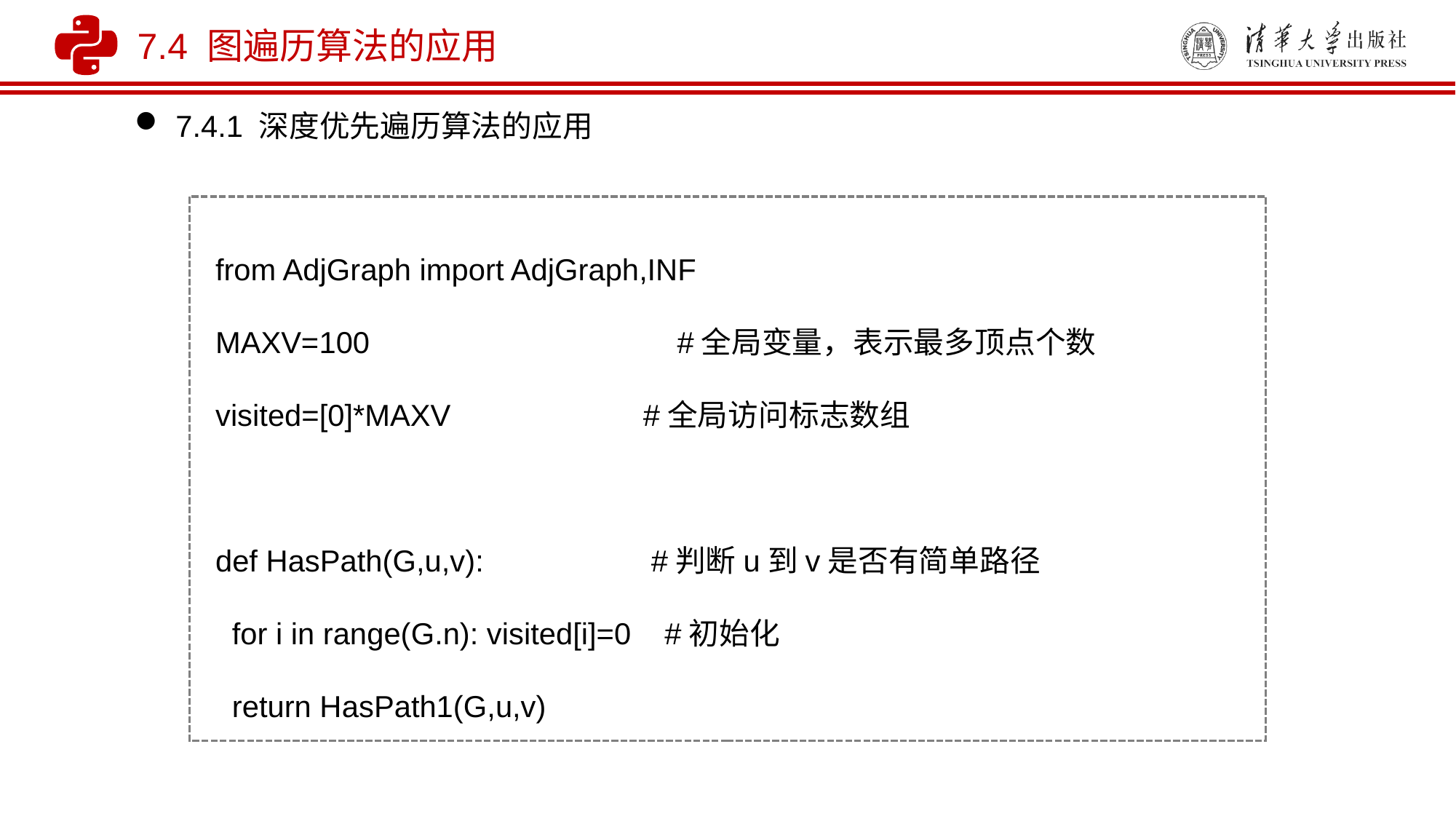

7.4 图遍历算法的应用
7.4.1 深度优先遍历算法的应用
from AdjGraph import AdjGraph,INF
MAXV=100                         	   #全局变量，表示最多顶点个数
visited=[0]*MAXV                       #全局访问标志数组

def HasPath(G,u,v):                    #判断u到v是否有简单路径
  for i in range(G.n): visited[i]=0    #初始化
  return HasPath1(G,u,v)